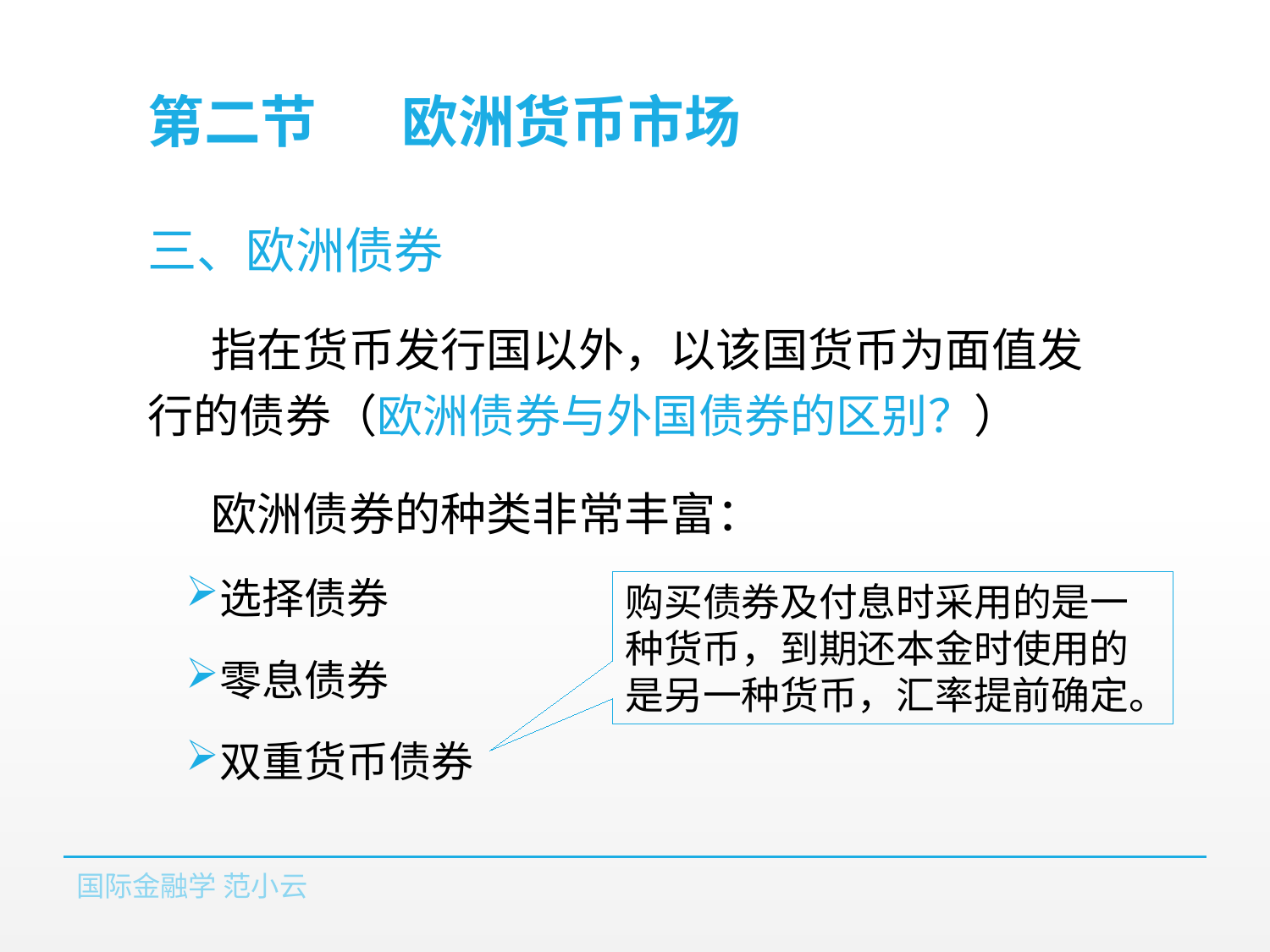

# 第二节	欧洲货币市场
三、欧洲债券
指在货币发行国以外，以该国货币为面值发行的债券（欧洲债券与外国债券的区别？）
欧洲债券的种类非常丰富：
选择债券
零息债券
双重货币债券
购买债券及付息时采用的是一种货币，到期还本金时使用的是另一种货币，汇率提前确定。
国际金融学 范小云